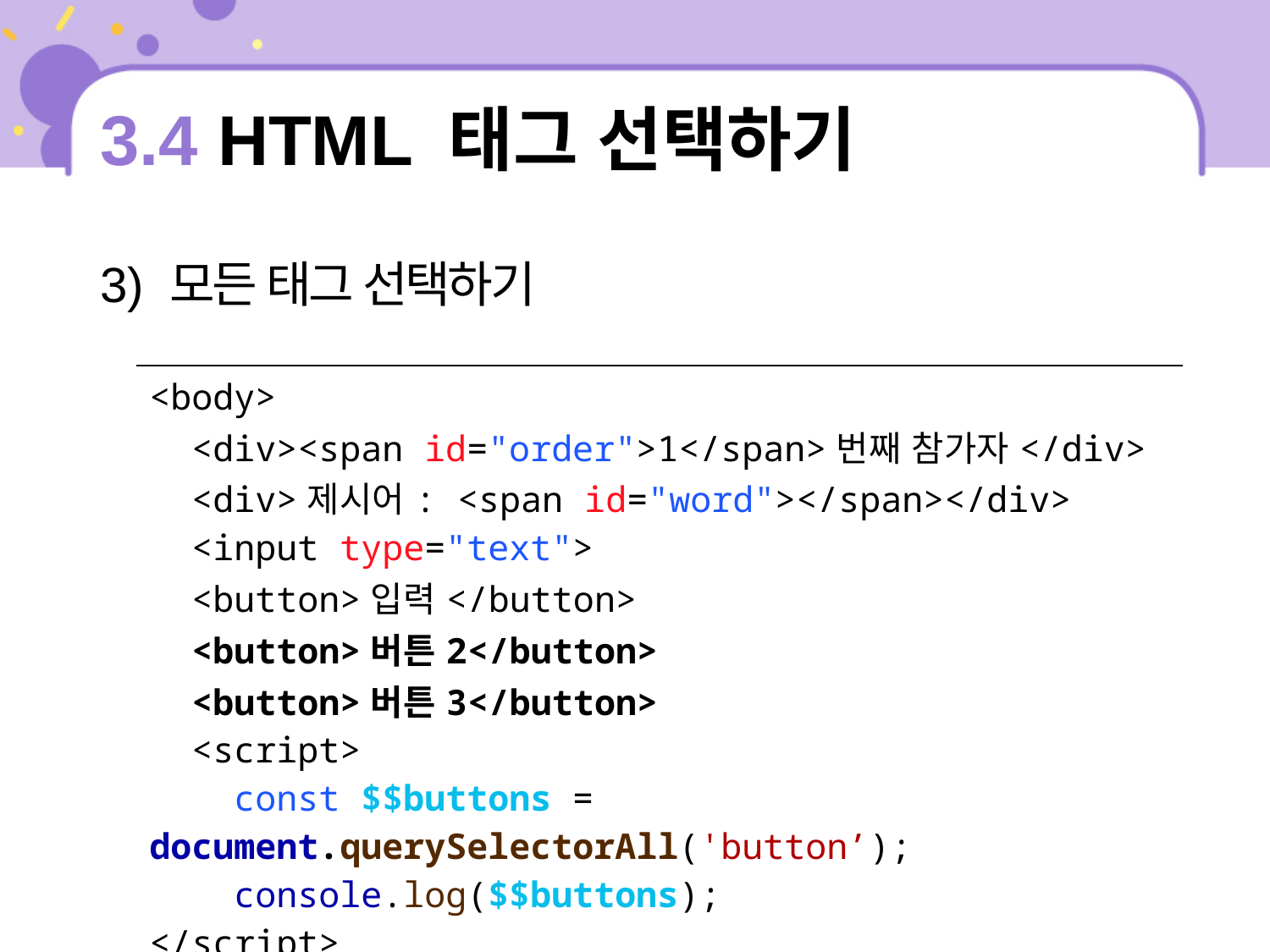

# 3.4 HTML 태그 선택하기
3) 모든 태그 선택하기

| <body> <div><span id="order">1</span>번째 참가자</div> <div>제시어: <span id="word"></span></div> <input type="text"> <button>입력</button> <button>버튼2</button> <button>버튼3</button> <script> const $$buttons = document.querySelectorAll('button’); console.log($$buttons); </script> </body> |
| --- |